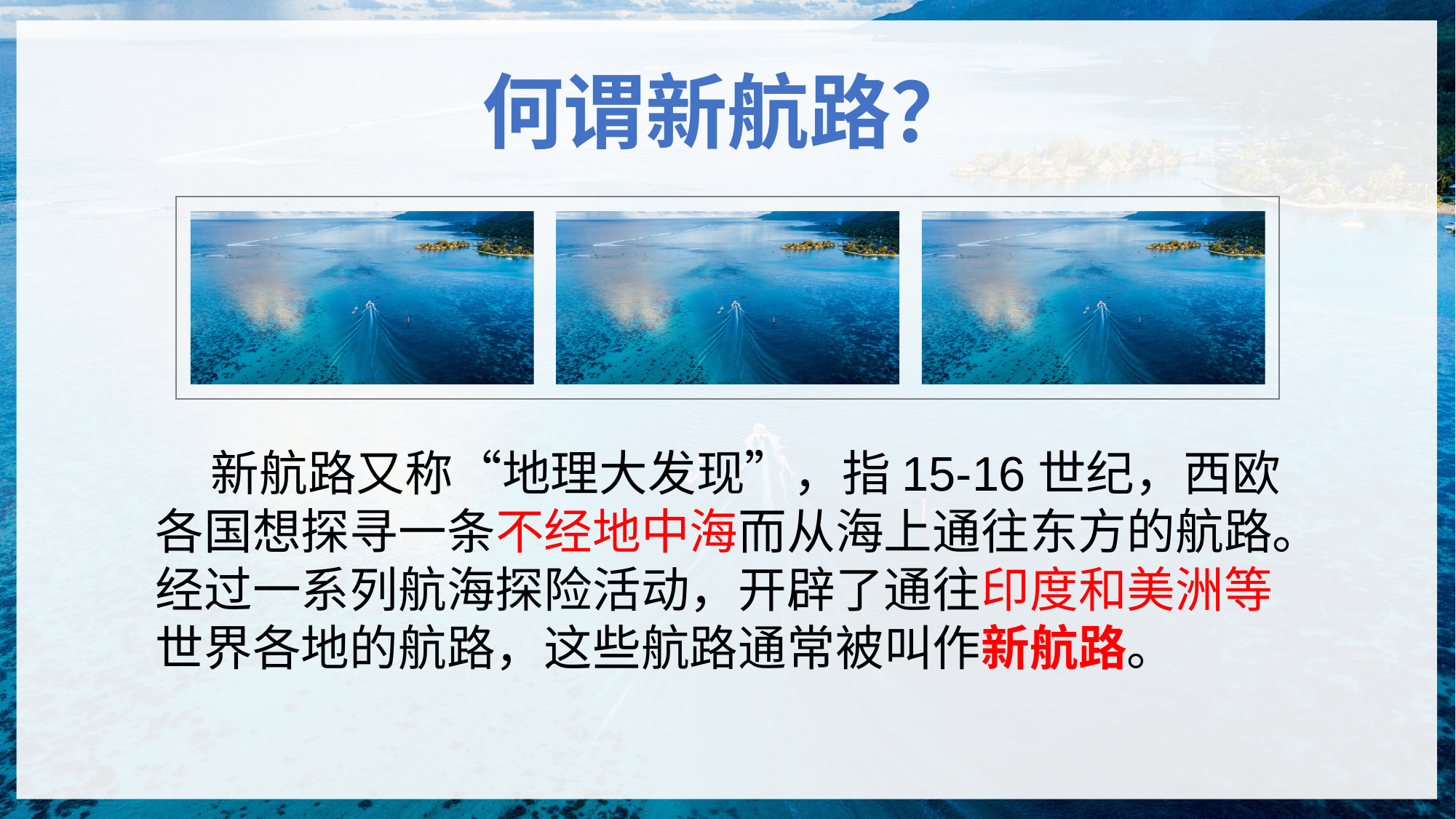

何谓新航路？

    新航路又称“地理大发现”，指15-16世纪，西欧各国想探寻一条不经地中海而从海上通往东方的航路。经过一系列航海探险活动，开辟了通往印度和美洲等世界各地的航路，这些航路通常被叫作新航路。